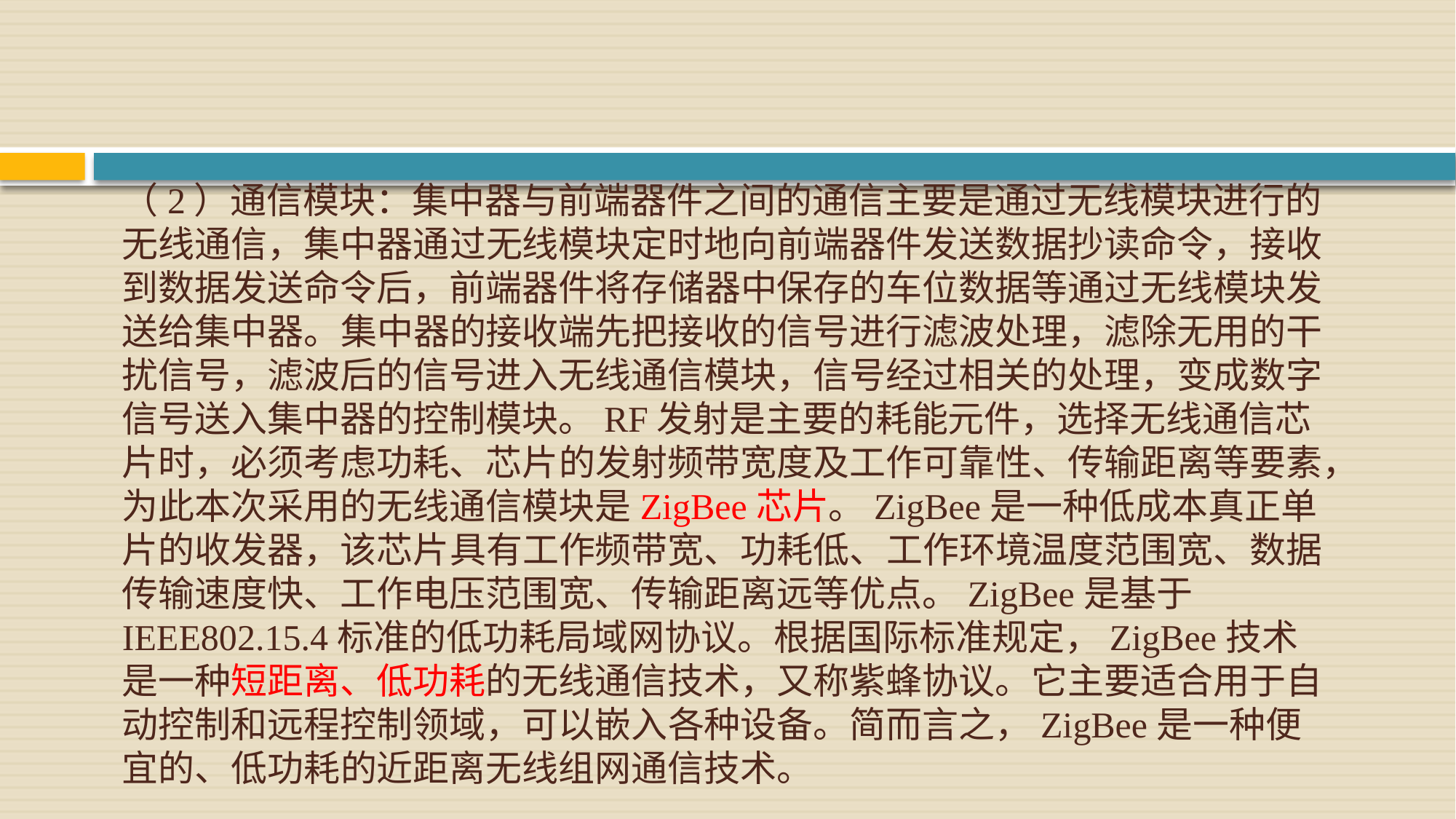

# （2）通信模块：集中器与前端器件之间的通信主要是通过无线模块进行的无线通信，集中器通过无线模块定时地向前端器件发送数据抄读命令，接收到数据发送命令后，前端器件将存储器中保存的车位数据等通过无线模块发送给集中器。集中器的接收端先把接收的信号进行滤波处理，滤除无用的干扰信号，滤波后的信号进入无线通信模块，信号经过相关的处理，变成数字信号送入集中器的控制模块。RF发射是主要的耗能元件，选择无线通信芯片时，必须考虑功耗、芯片的发射频带宽度及工作可靠性、传输距离等要素，为此本次采用的无线通信模块是ZigBee芯片。ZigBee是一种低成本真正单片的收发器，该芯片具有工作频带宽、功耗低、工作环境温度范围宽、数据传输速度快、工作电压范围宽、传输距离远等优点。ZigBee是基于IEEE802.15.4标准的低功耗局域网协议。根据国际标准规定，ZigBee技术是一种短距离、低功耗的无线通信技术，又称紫蜂协议。它主要适合用于自动控制和远程控制领域，可以嵌入各种设备。简而言之，ZigBee是一种便宜的、低功耗的近距离无线组网通信技术。